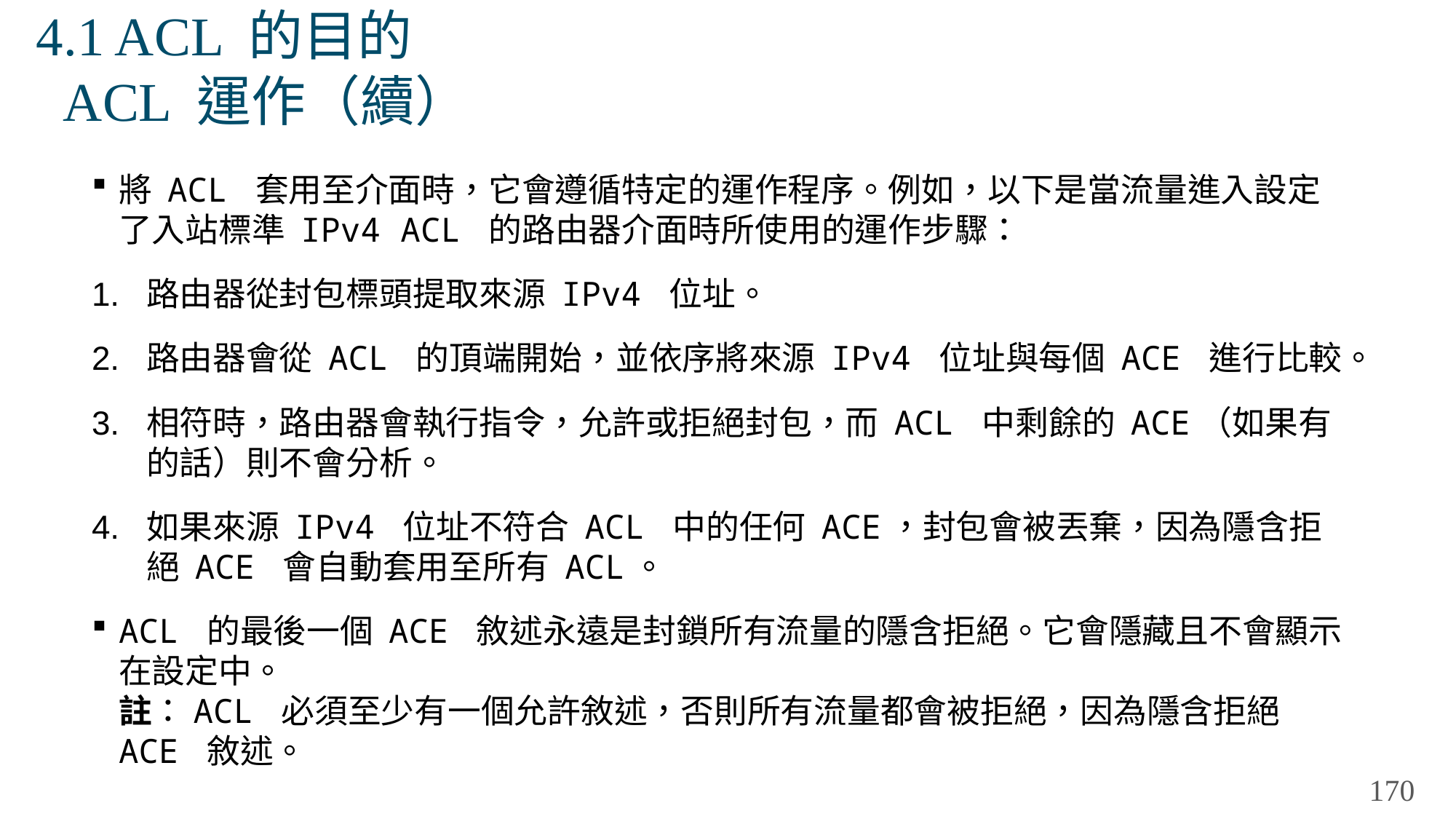

# 4.1 ACL 的目的 ACL 運作（續）
將 ACL 套用至介面時，它會遵循特定的運作程序。例如，以下是當流量進入設定了入站標準 IPv4 ACL 的路由器介面時所使用的運作步驟：
路由器從封包標頭提取來源 IPv4 位址。
路由器會從 ACL 的頂端開始，並依序將來源 IPv4 位址與每個 ACE 進行比較。
相符時，路由器會執行指令，允許或拒絕封包，而 ACL 中剩餘的 ACE（如果有的話）則不會分析。
如果來源 IPv4 位址不符合 ACL 中的任何 ACE，封包會被丟棄，因為隱含拒絕 ACE 會自動套用至所有 ACL。
ACL 的最後一個 ACE 敘述永遠是封鎖所有流量的隱含拒絕。它會隱藏且不會顯示在設定中。
註：ACL 必須至少有一個允許敘述，否則所有流量都會被拒絕，因為隱含拒絕 ACE 敘述。
170